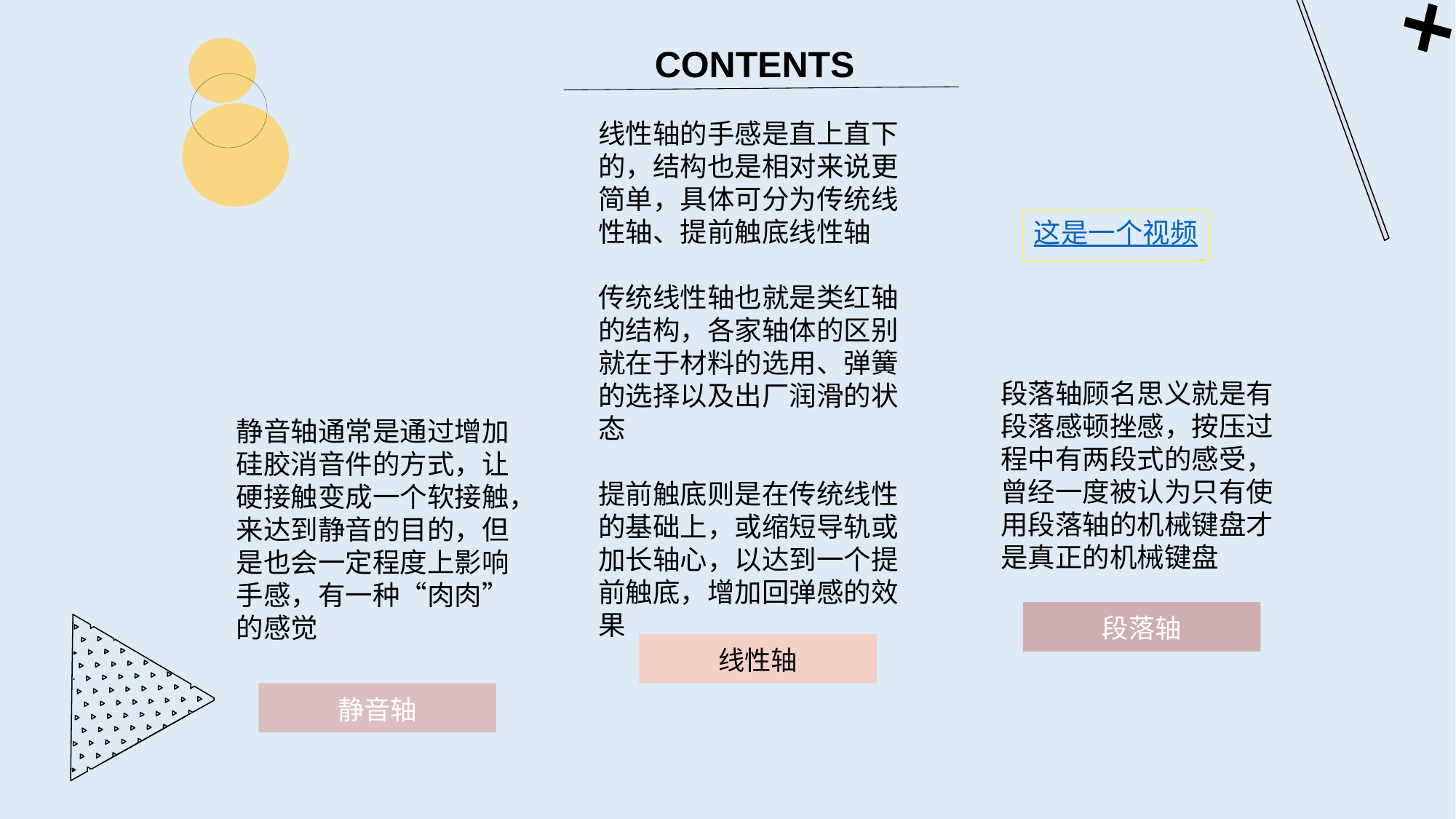

线性轴的手感是直上直下的，结构也是相对来说更简单，具体可分为传统线性轴、提前触底线性轴

传统线性轴也就是类红轴的结构，各家轴体的区别就在于材料的选用、弹簧的选择以及出厂润滑的状态

提前触底则是在传统线性的基础上，或缩短导轨或加长轴心，以达到一个提前触底，增加回弹感的效果
这是一个视频
段落轴顾名思义就是有段落感顿挫感，按压过程中有两段式的感受，曾经一度被认为只有使用段落轴的机械键盘才是真正的机械键盘
静音轴通常是通过增加硅胶消音件的方式，让硬接触变成一个软接触，来达到静音的目的，但是也会一定程度上影响手感，有一种“肉肉”的感觉
段落轴
线性轴
静音轴